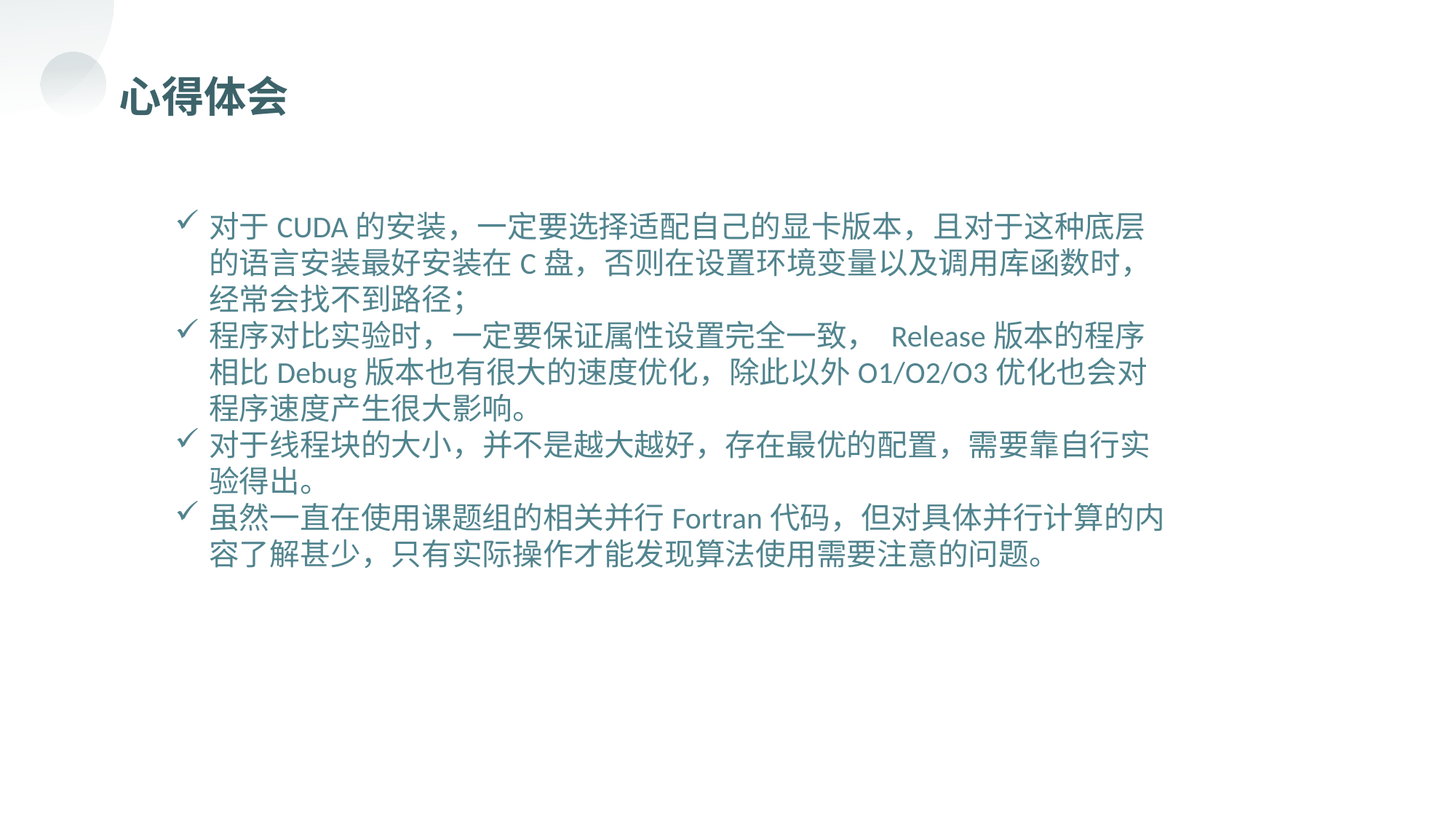

心得体会
对于CUDA的安装，一定要选择适配自己的显卡版本，且对于这种底层的语言安装最好安装在C盘，否则在设置环境变量以及调用库函数时，经常会找不到路径；
程序对比实验时，一定要保证属性设置完全一致， Release版本的程序相比Debug版本也有很大的速度优化，除此以外O1/O2/O3优化也会对程序速度产生很大影响。
对于线程块的大小，并不是越大越好，存在最优的配置，需要靠自行实验得出。
虽然一直在使用课题组的相关并行Fortran代码，但对具体并行计算的内容了解甚少，只有实际操作才能发现算法使用需要注意的问题。